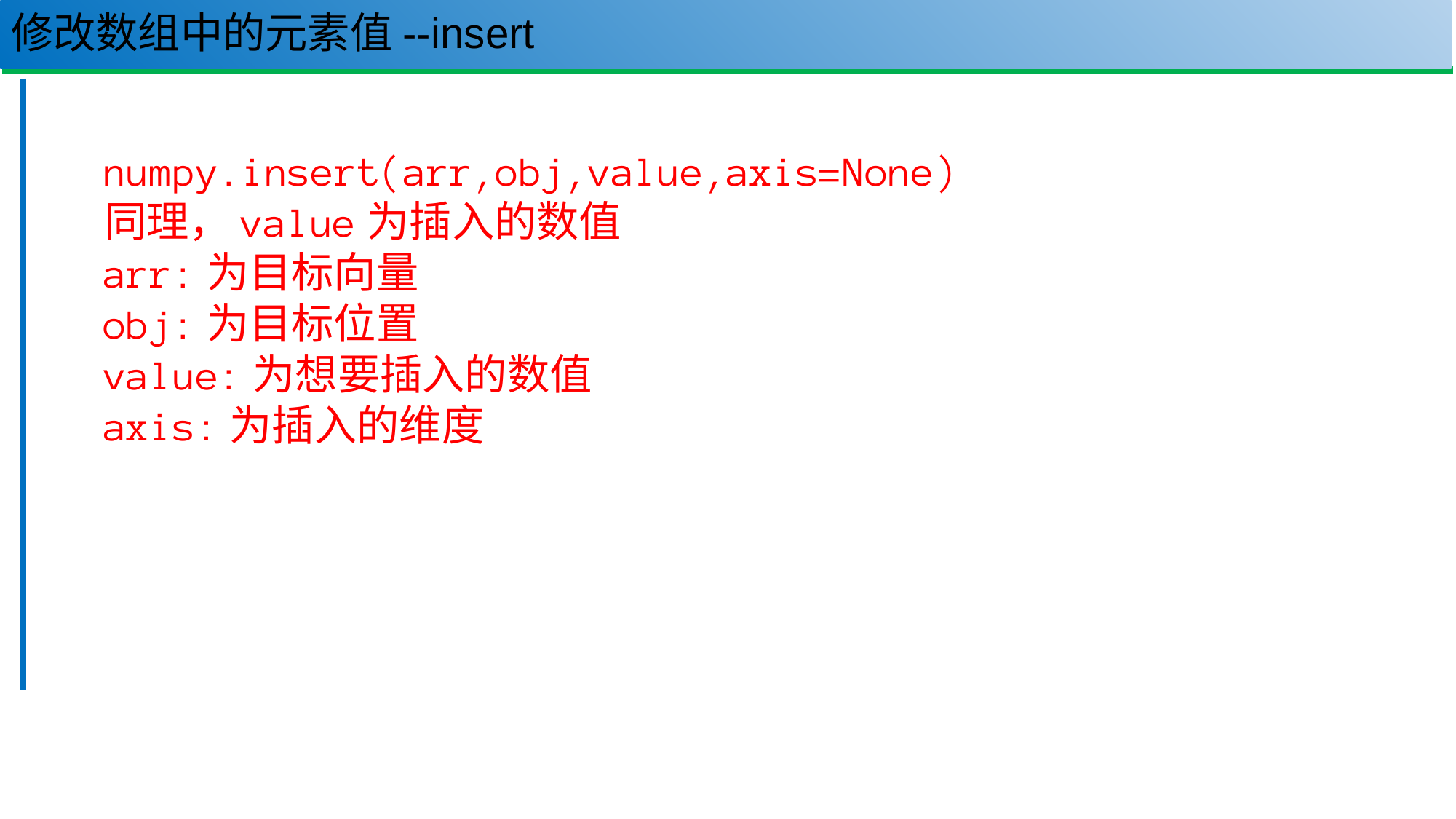

# 修改数组中的元素值--insert
80
numpy.insert(arr,obj,value,axis=None)
同理，value为插入的数值
arr:为目标向量
obj:为目标位置
value:为想要插入的数值
axis:为插入的维度